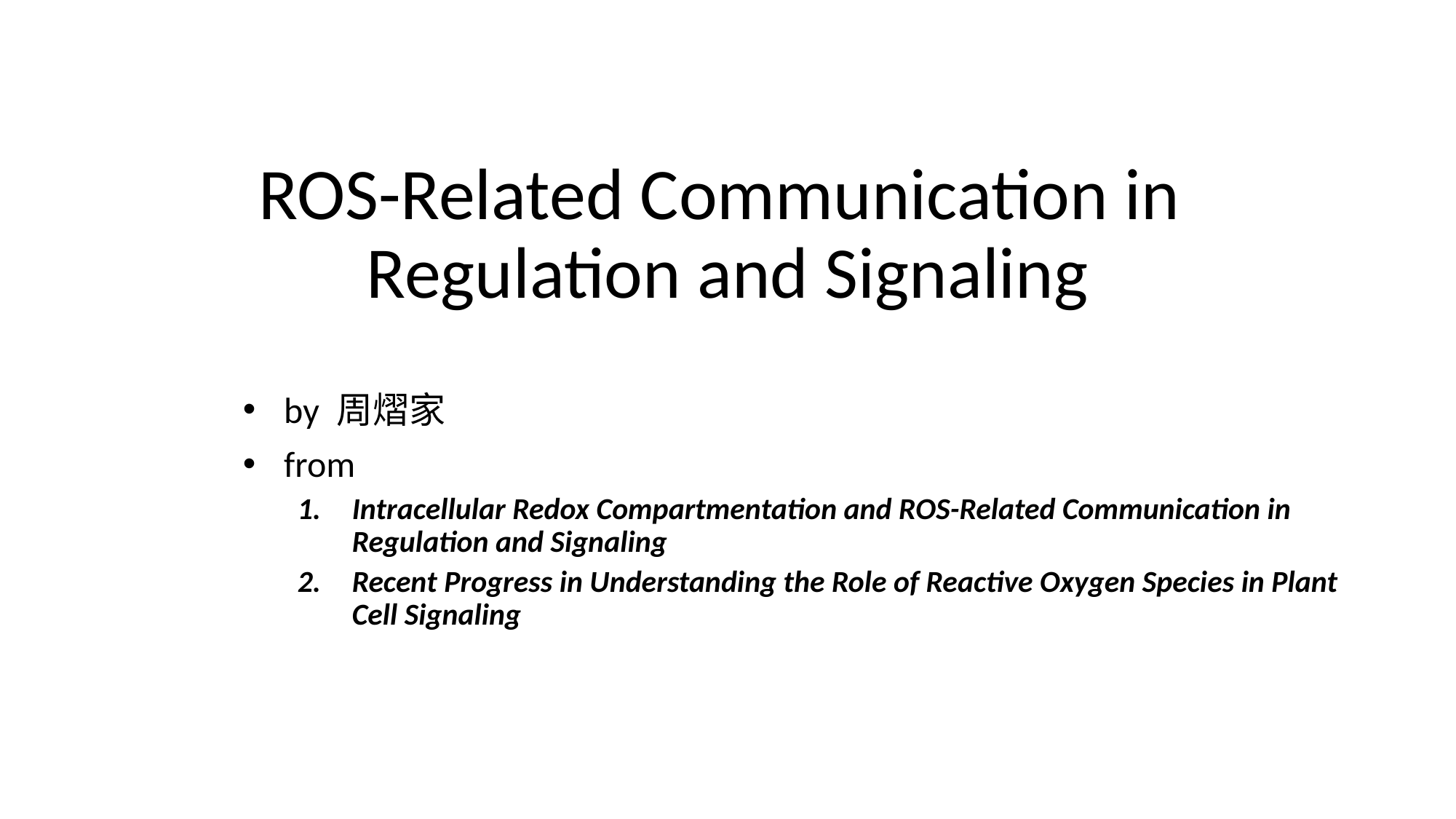

# ROS-Related Communication in Regulation and Signaling
by 周熠家
from
Intracellular Redox Compartmentation and ROS-Related Communication in Regulation and Signaling
Recent Progress in Understanding the Role of Reactive Oxygen Species in Plant Cell Signaling